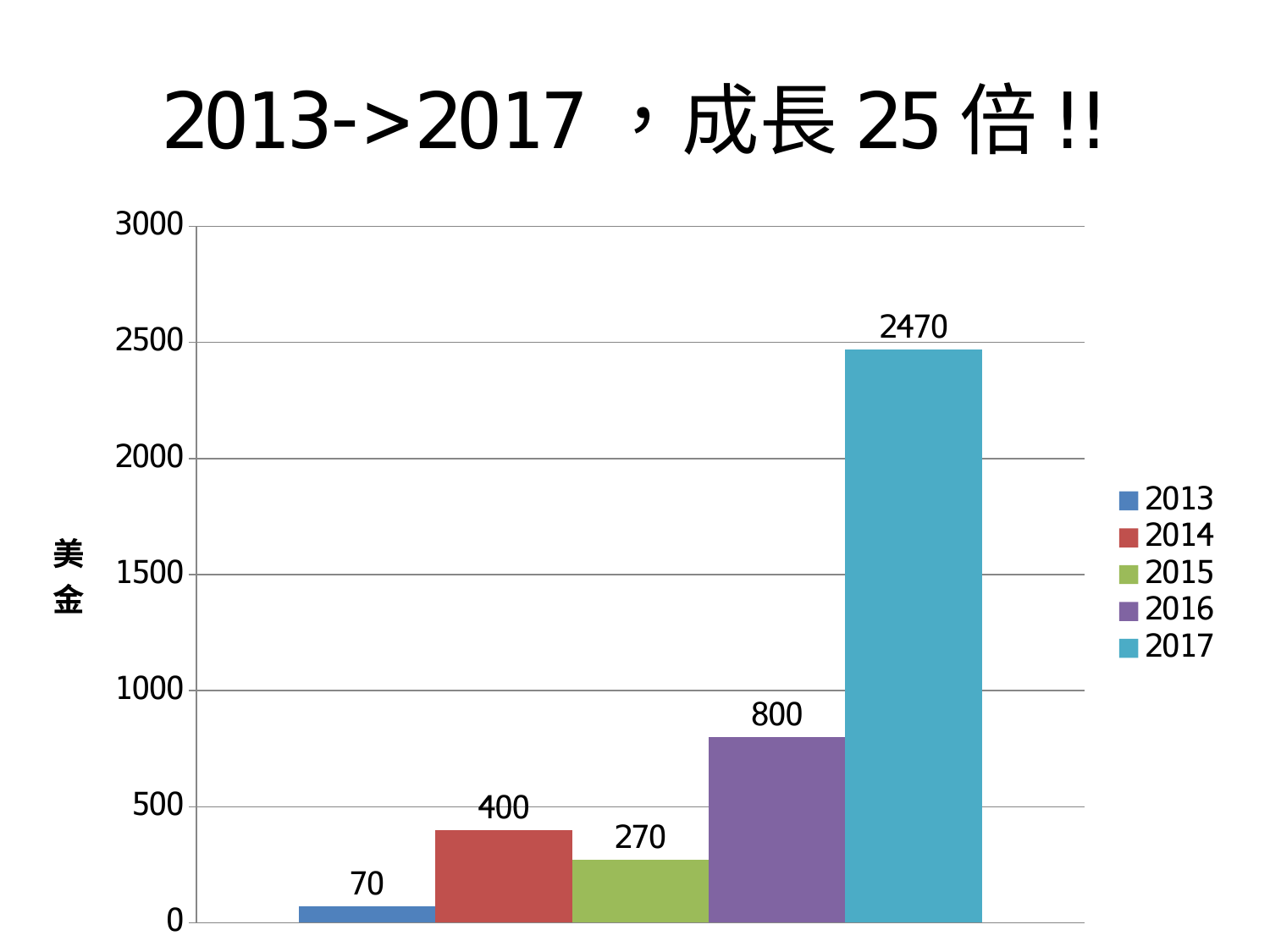

# 2013->2017，成長25倍!!

### Chart

| Category | 2013 | 2014 | 2015 | 2016 | 2017 |
|---|---|---|---|---|---|
| 類別 1 | 70.0 | 400.0 | 270.0 | 800.0 | 2470.0 |